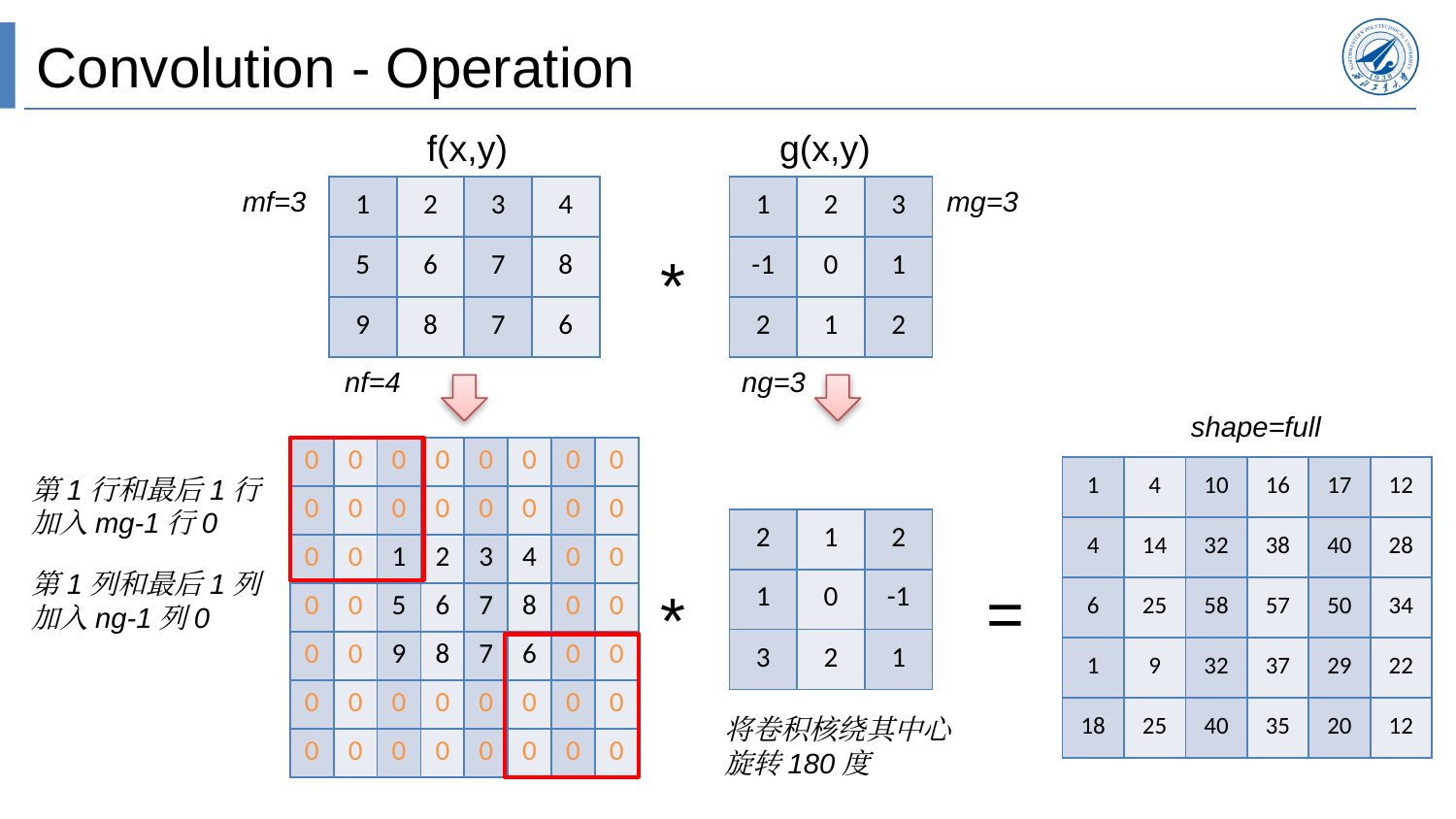

Convolution - Operation
g(x,y)
f(x,y)
mf=3
| 1 | 2 | 3 | 4 |
| --- | --- | --- | --- |
| 5 | 6 | 7 | 8 |
| 9 | 8 | 7 | 6 |
| 1 | 2 | 3 |
| --- | --- | --- |
| -1 | 0 | 1 |
| 2 | 1 | 2 |
mg=3
*
nf=4
ng=3

shape=full
| 0 | 0 | 0 | 0 | 0 | 0 | 0 | 0 |
| --- | --- | --- | --- | --- | --- | --- | --- |
| 0 | 0 | 0 | 0 | 0 | 0 | 0 | 0 |
| 0 | 0 | 1 | 2 | 3 | 4 | 0 | 0 |
| 0 | 0 | 5 | 6 | 7 | 8 | 0 | 0 |
| 0 | 0 | 9 | 8 | 7 | 6 | 0 | 0 |
| 0 | 0 | 0 | 0 | 0 | 0 | 0 | 0 |
| 0 | 0 | 0 | 0 | 0 | 0 | 0 | 0 |

| 1 | 4 | 10 | 16 | 17 | 12 |
| --- | --- | --- | --- | --- | --- |
| 4 | 14 | 32 | 38 | 40 | 28 |
| 6 | 25 | 58 | 57 | 50 | 34 |
| 1 | 9 | 32 | 37 | 29 | 22 |
| 18 | 25 | 40 | 35 | 20 | 12 |
第1行和最后1行
加入mg-1行0
| 2 | 1 | 2 |
| --- | --- | --- |
| 1 | 0 | -1 |
| 3 | 2 | 1 |
第1列和最后1列
加入ng-1列0
=
*

将卷积核绕其中心
旋转180度